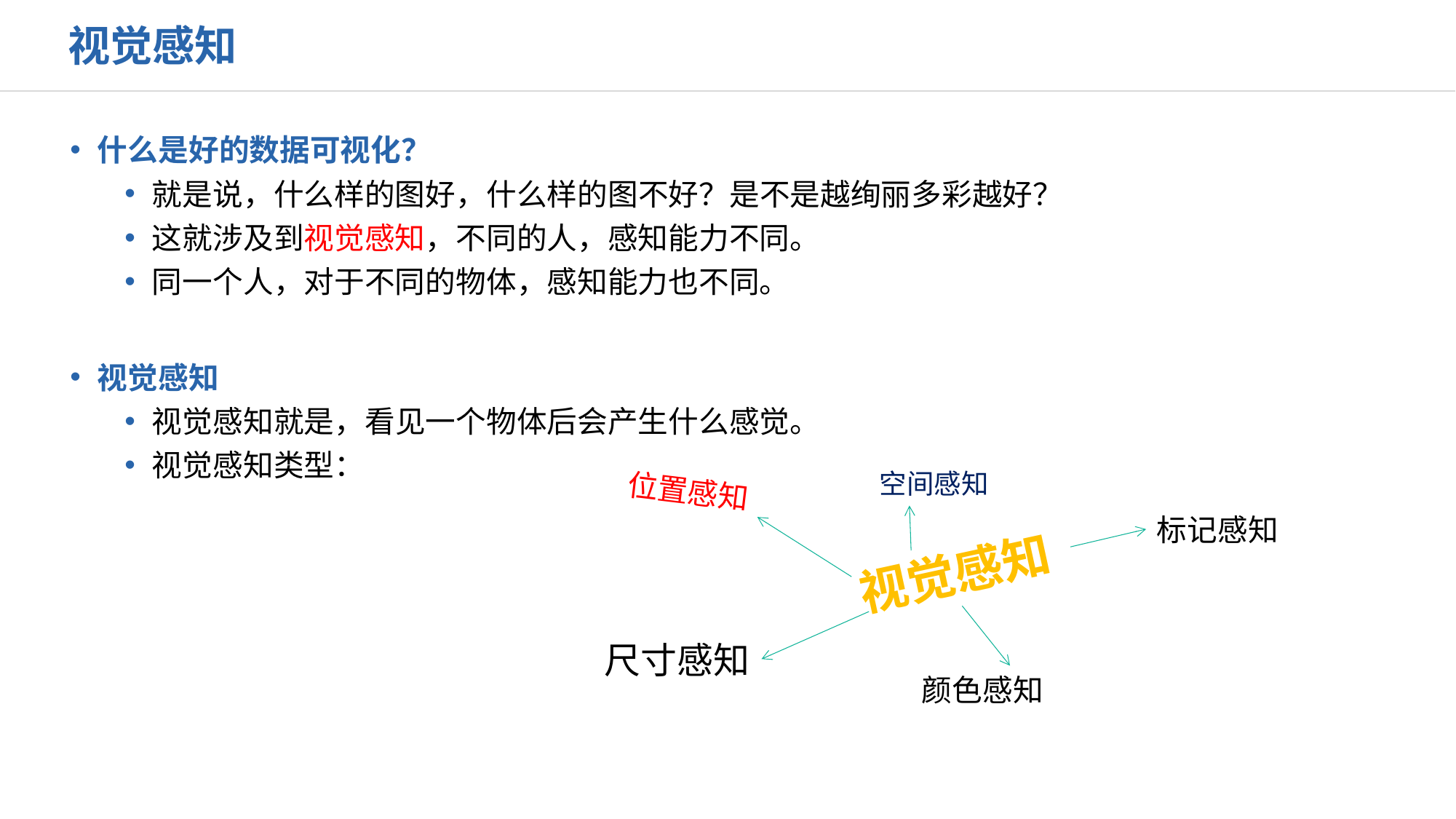

视觉感知

什么是好的数据可视化？
就是说，什么样的图好，什么样的图不好？是不是越绚丽多彩越好？
这就涉及到视觉感知，不同的人，感知能力不同。
同一个人，对于不同的物体，感知能力也不同。

视觉感知
视觉感知就是，看见一个物体后会产生什么感觉。
视觉感知类型：
空间感知
位置感知
标记感知
视觉感知
尺寸感知
颜色感知